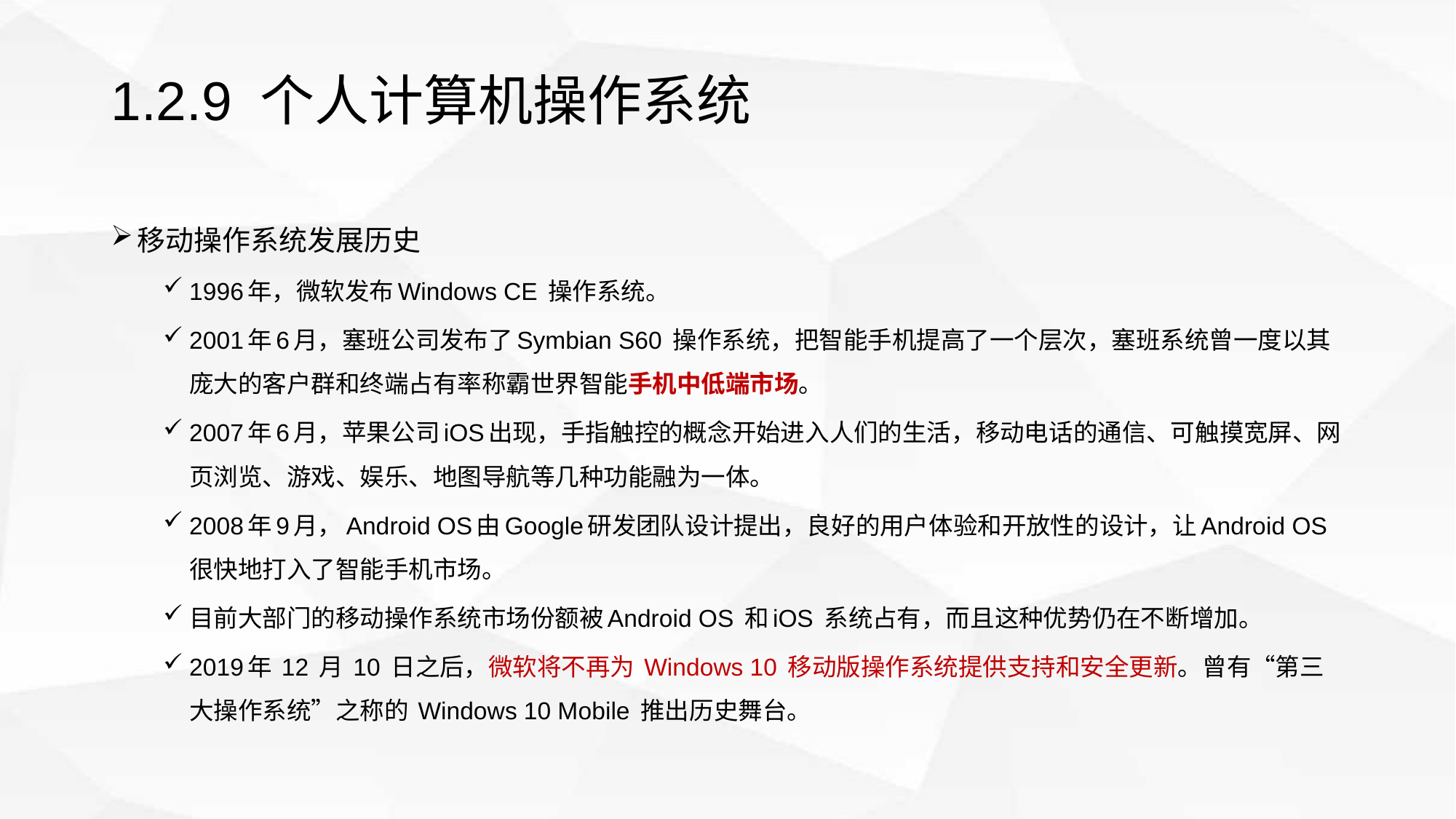

# 1.2.9 个人计算机操作系统
移动操作系统发展历史
1996年，微软发布Windows CE 操作系统。
2001年6月，塞班公司发布了Symbian S60 操作系统，把智能手机提高了一个层次，塞班系统曾一度以其庞大的客户群和终端占有率称霸世界智能手机中低端市场。
2007年6月，苹果公司iOS出现，手指触控的概念开始进入人们的生活，移动电话的通信、可触摸宽屏、网页浏览、游戏、娱乐、地图导航等几种功能融为一体。
2008年9月，Android OS由Google研发团队设计提出，良好的用户体验和开放性的设计，让Android OS 很快地打入了智能手机市场。
目前大部门的移动操作系统市场份额被Android OS 和iOS 系统占有，而且这种优势仍在不断增加。
2019年 12 月 10 日之后，微软将不再为 Windows 10 移动版操作系统提供支持和安全更新。曾有“第三大操作系统”之称的 Windows 10 Mobile 推出历史舞台。